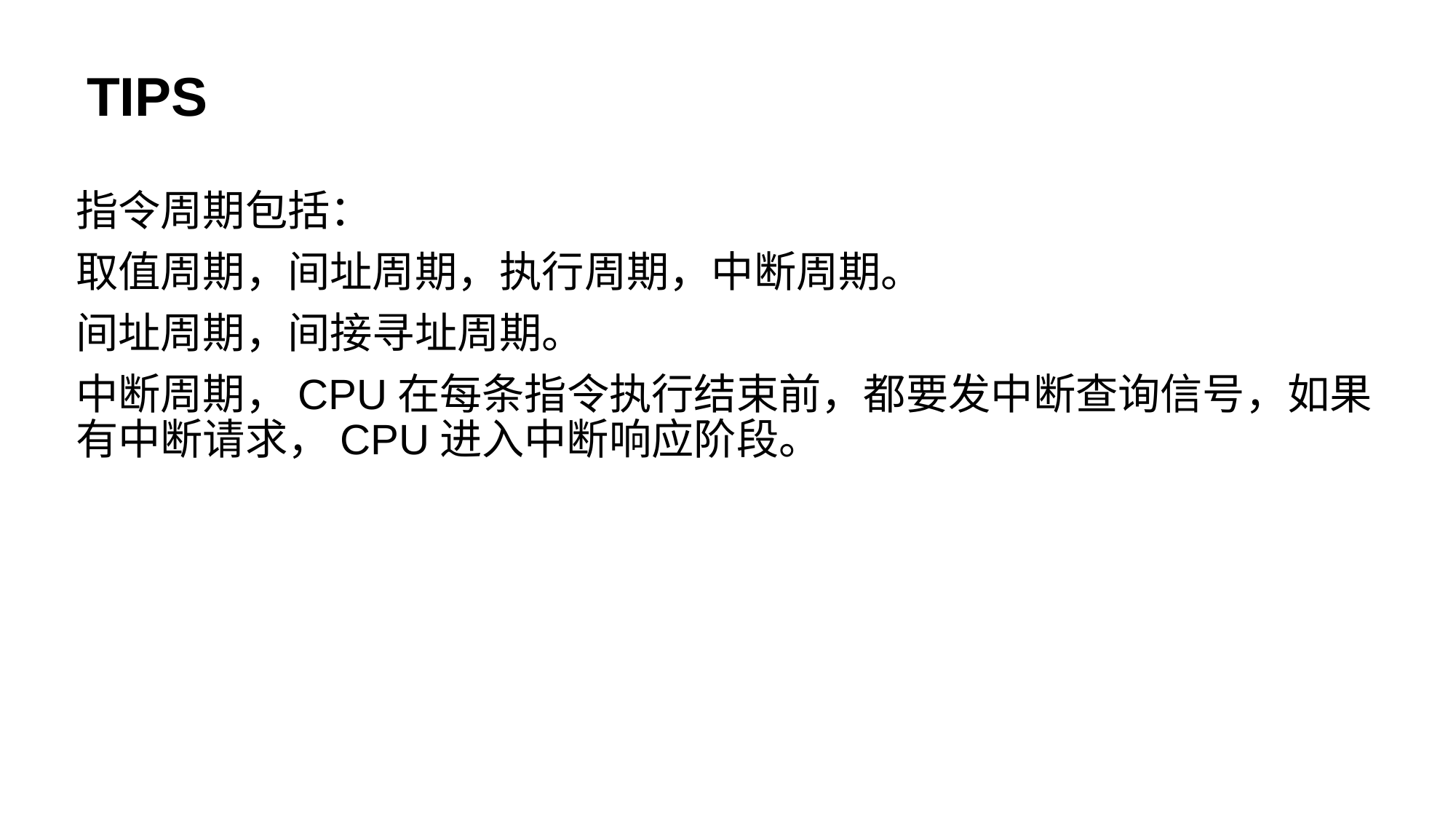

TIPS
指令周期包括：
取值周期，间址周期，执行周期，中断周期。
间址周期，间接寻址周期。
中断周期，CPU在每条指令执行结束前，都要发中断查询信号，如果有中断请求，CPU进入中断响应阶段。